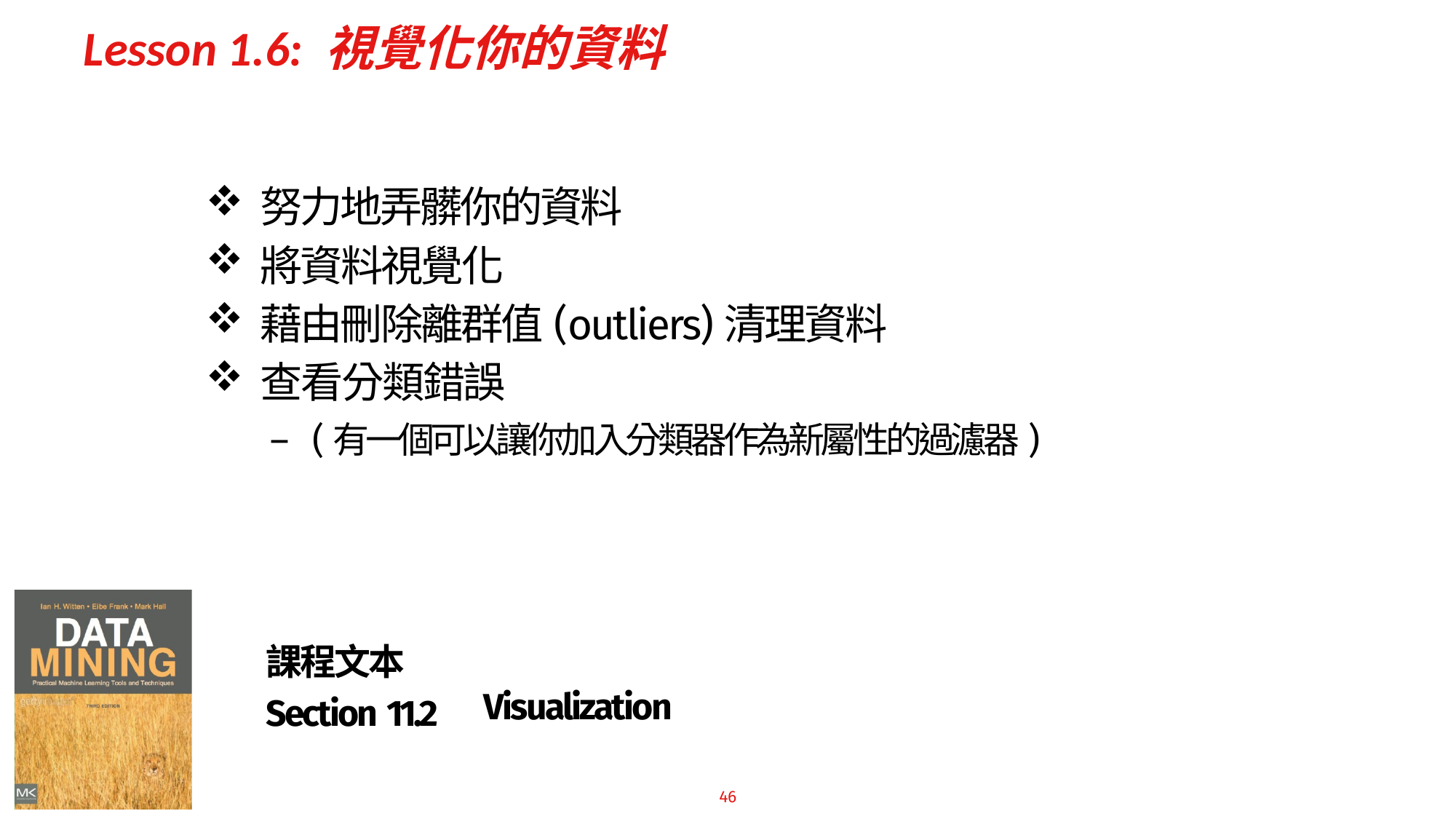

# Lesson 1.6: 視覺化你的資料
努力地弄髒你的資料
將資料視覺化
藉由刪除離群值(outliers)清理資料
查看分類錯誤
–	(有一個可以讓你加入分類器作為新屬性的過濾器)

課程文本  Section 11.2
Visualization
46